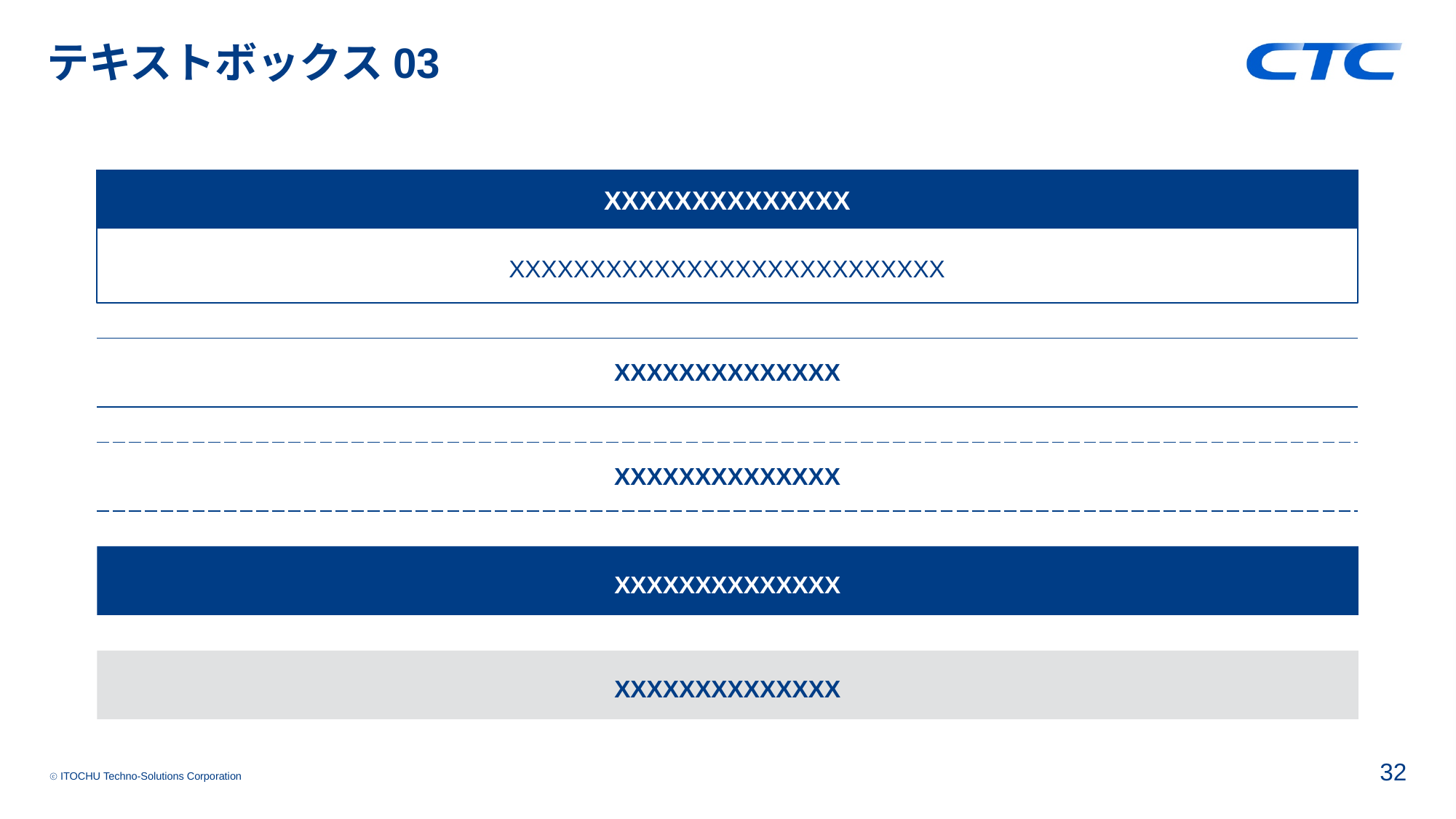

# テキストボックス03
XXXXXXXXXXXXXX
XXXXXXXXXXXXXXXXXXXXXXXXXXX
| XXXXXXXXXXXXXX |
| --- |
| XXXXXXXXXXXXXX |
| --- |
XXXXXXXXXXXXXX
XXXXXXXXXXXXXX